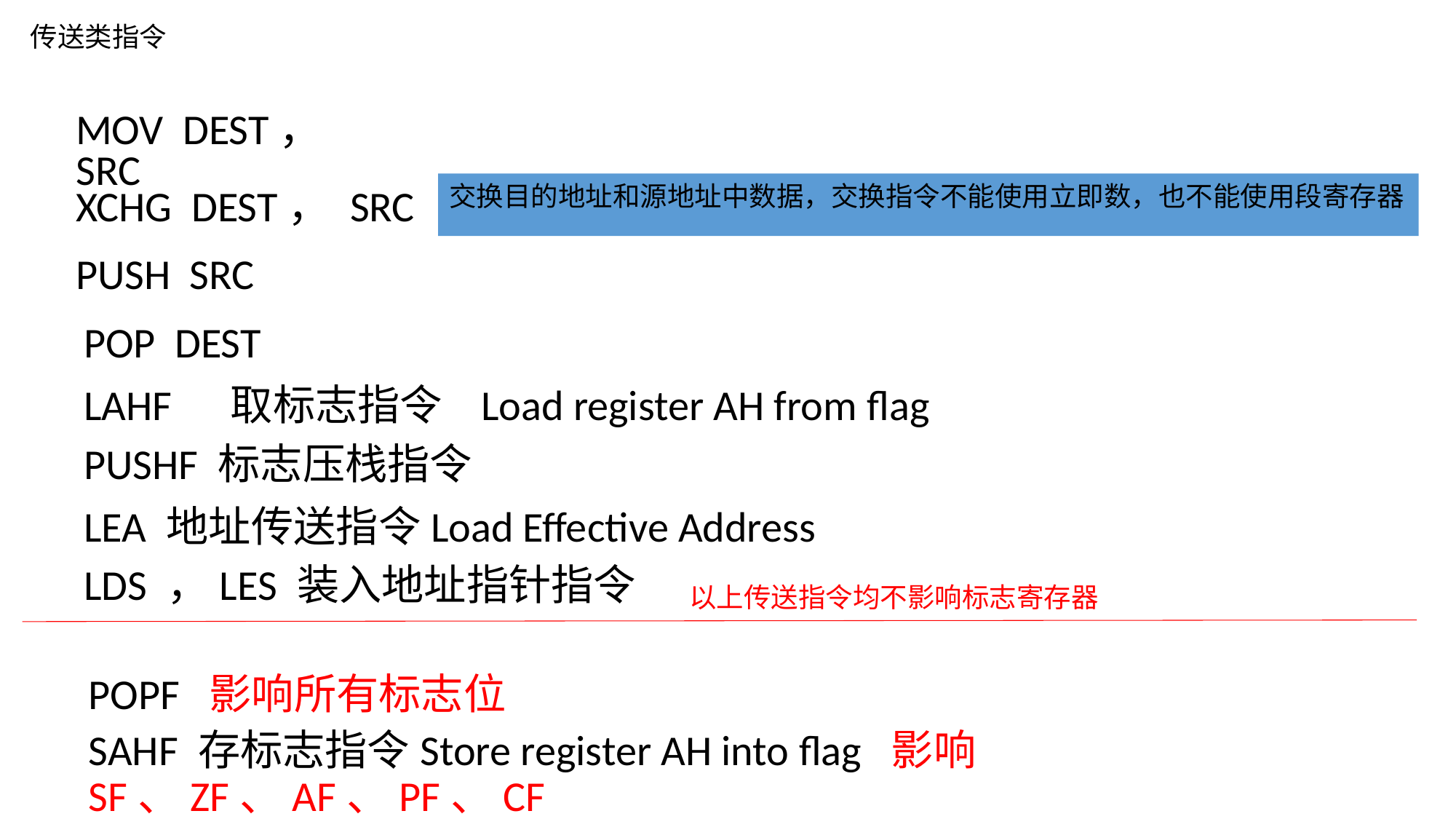

传送类指令
MOV  DEST， SRC
XCHG  DEST， SRC
交换目的地址和源地址中数据，交换指令不能使用立即数，也不能使用段寄存器
PUSH  SRC
POP  DEST
LAHF     取标志指令   Load register AH from flag
PUSHF 标志压栈指令
LEA 地址传送指令Load Effective Address
LDS ，LES 装入地址指针指令
以上传送指令均不影响标志寄存器
POPF  影响所有标志位
SAHF 存标志指令Store register AH into flag  影响SF、ZF、AF、PF、CF